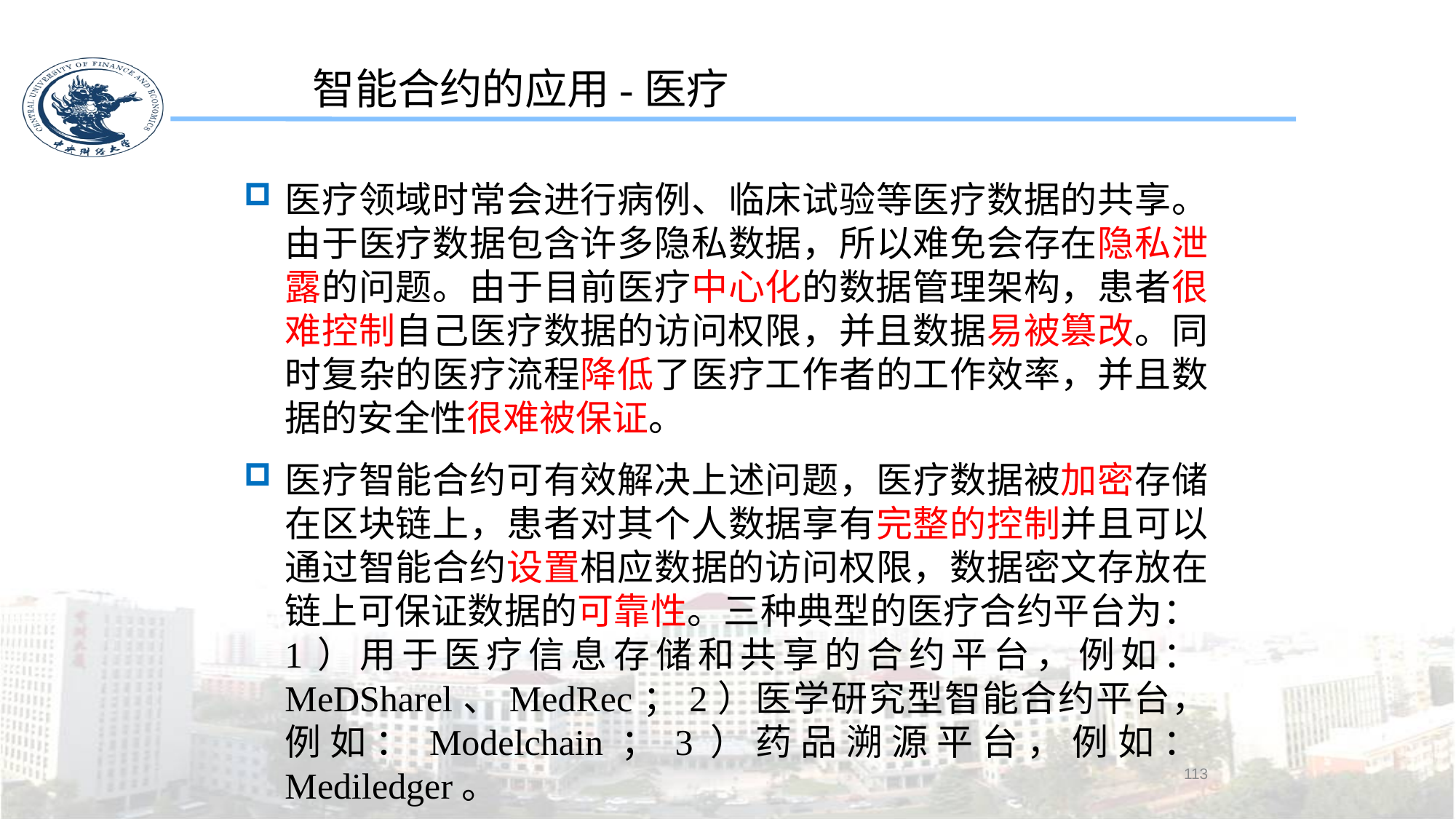

智能合约的应用-医疗
医疗领域时常会进行病例、临床试验等医疗数据的共享。由于医疗数据包含许多隐私数据，所以难免会存在隐私泄露的问题。由于目前医疗中心化的数据管理架构，患者很难控制自己医疗数据的访问权限，并且数据易被篡改。同时复杂的医疗流程降低了医疗工作者的工作效率，并且数据的安全性很难被保证。
医疗智能合约可有效解决上述问题，医疗数据被加密存储在区块链上，患者对其个人数据享有完整的控制并且可以通过智能合约设置相应数据的访问权限，数据密文存放在链上可保证数据的可靠性。三种典型的医疗合约平台为：1）用于医疗信息存储和共享的合约平台，例如：MeDSharel、MedRec；2）医学研究型智能合约平台，例如：Modelchain；3）药品溯源平台，例如：Mediledger。
113